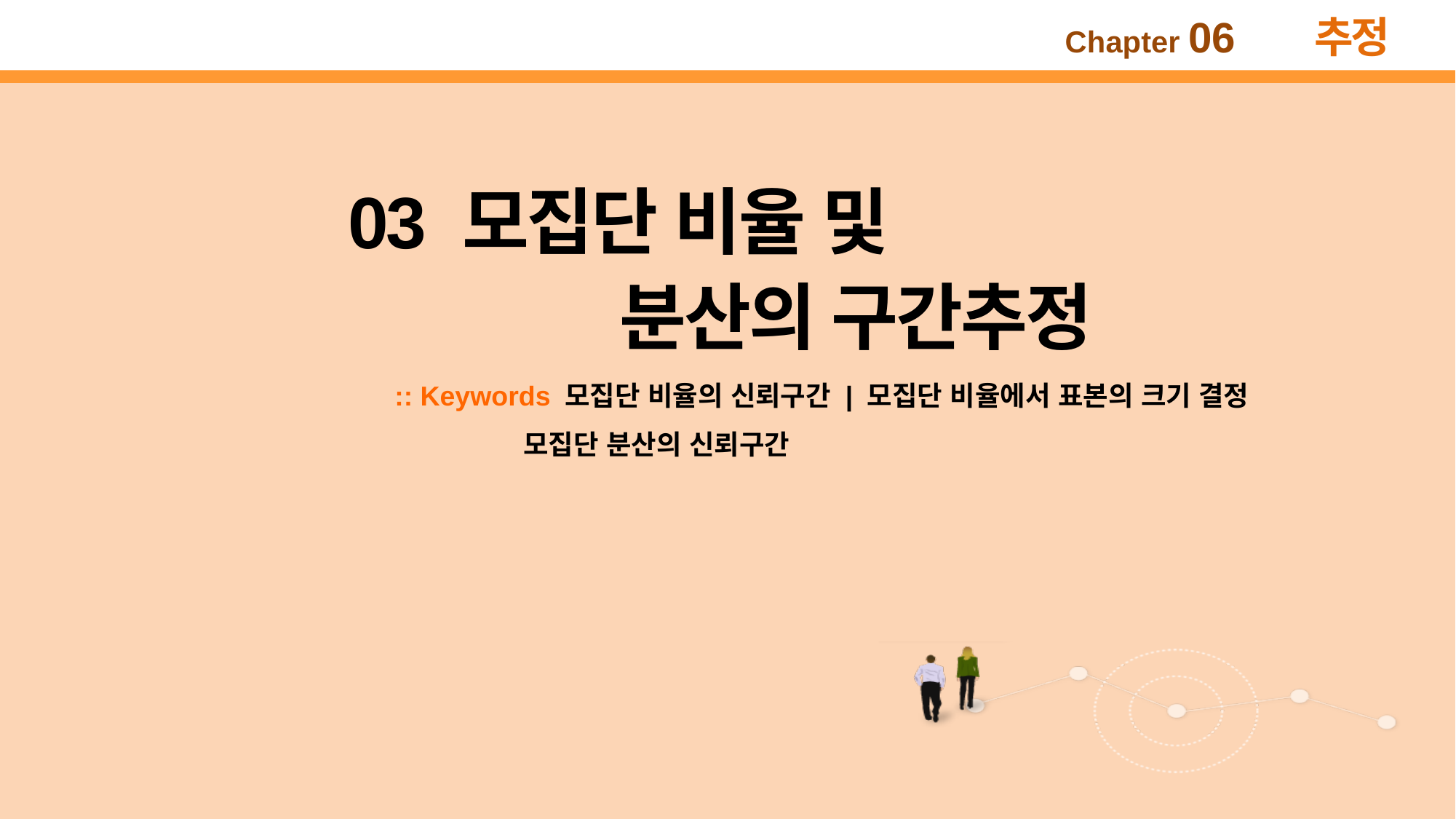

03 모집단 비율 및
               분산의 구간추정
:: Keywords 모집단 비율의 신뢰구간 | 모집단 비율에서 표본의 크기 결정
                모집단 분산의 신뢰구간